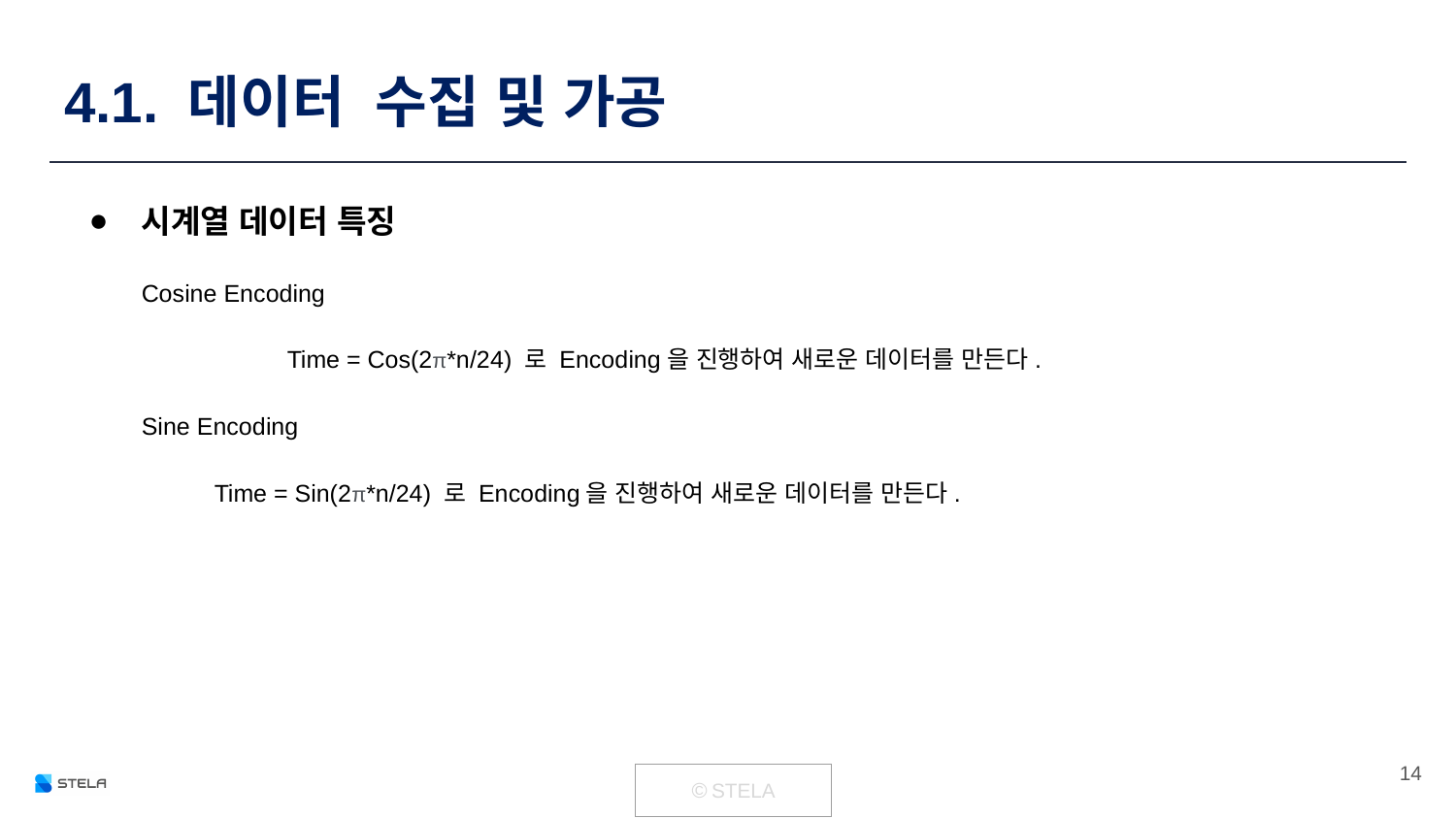

# 4.1. 데이터  수집 및 가공
시계열 데이터 특징

Cosine Encoding

	Time = Cos(2π*n/24) 로 Encoding을 진행하여 새로운 데이터를 만든다.

Sine Encoding

Time = Sin(2π*n/24) 로 Encoding을 진행하여 새로운 데이터를 만든다.

14
| © STELA |
| --- |